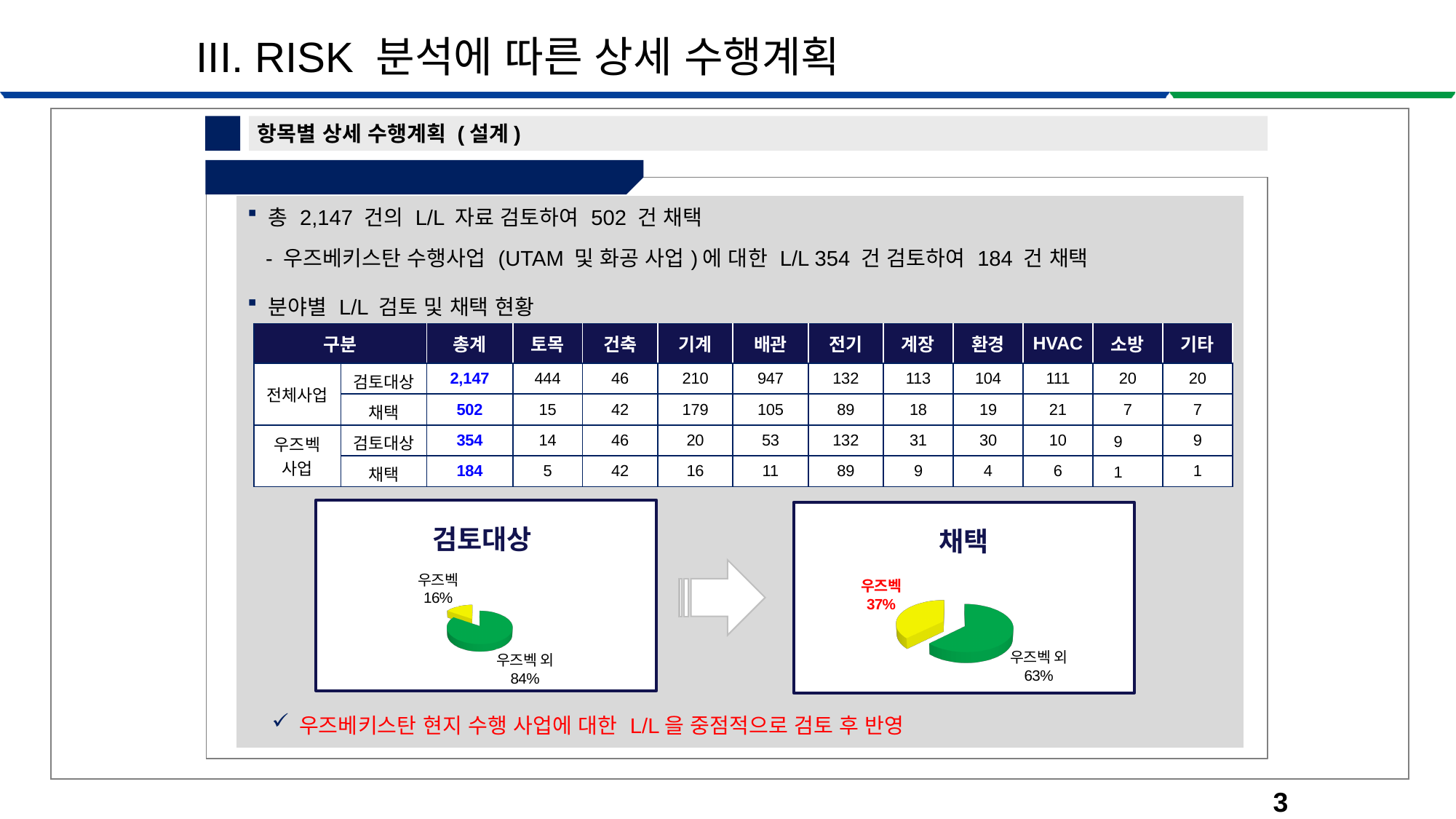

III. RISK 분석에 따른 상세 수행계획
3
항목별 상세 수행계획 (설계)
④-1 기 수행사업 Lessons Learned 반영

| 총 2,147 건의 L/L 자료 검토하여 502 건 채택 - 우즈베키스탄 수행사업 (UTAM 및 화공 사업)에 대한 L/L 354 건 검토하여 184 건 채택 분야별 L/L 검토 및 채택 현황 우즈베키스탄 현지 수행 사업에 대한 L/L을 중점적으로 검토 후 반영 |
| --- |
| 구분 |  | 총계 | 토목 | 건축 | 기계 | 배관 | 전기 | 계장 | 환경 | HVAC | 소방 | 기타 |
| --- | --- | --- | --- | --- | --- | --- | --- | --- | --- | --- | --- | --- |
| 전체사업 | 검토대상 | 2,147 | 444 | 46 | 210 | 947 | 132 | 113 | 104 | 111 | 20 | 20 |
|  | 채택 | 502 | 15 | 42 | 179 | 105 | 89 | 18 | 19 | 21 | 7 | 7 |
| 우즈벡 사업 | 검토대상 | 354 | 14 | 46 | 20 | 53 | 132 | 31 | 30 | 10 | 9 | 9 |
|  | 채택 | 184 | 5 | 42 | 16 | 11 | 89 | 9 | 4 | 6 | 1 | 1 |

[unsupported chart]

[unsupported chart]

36